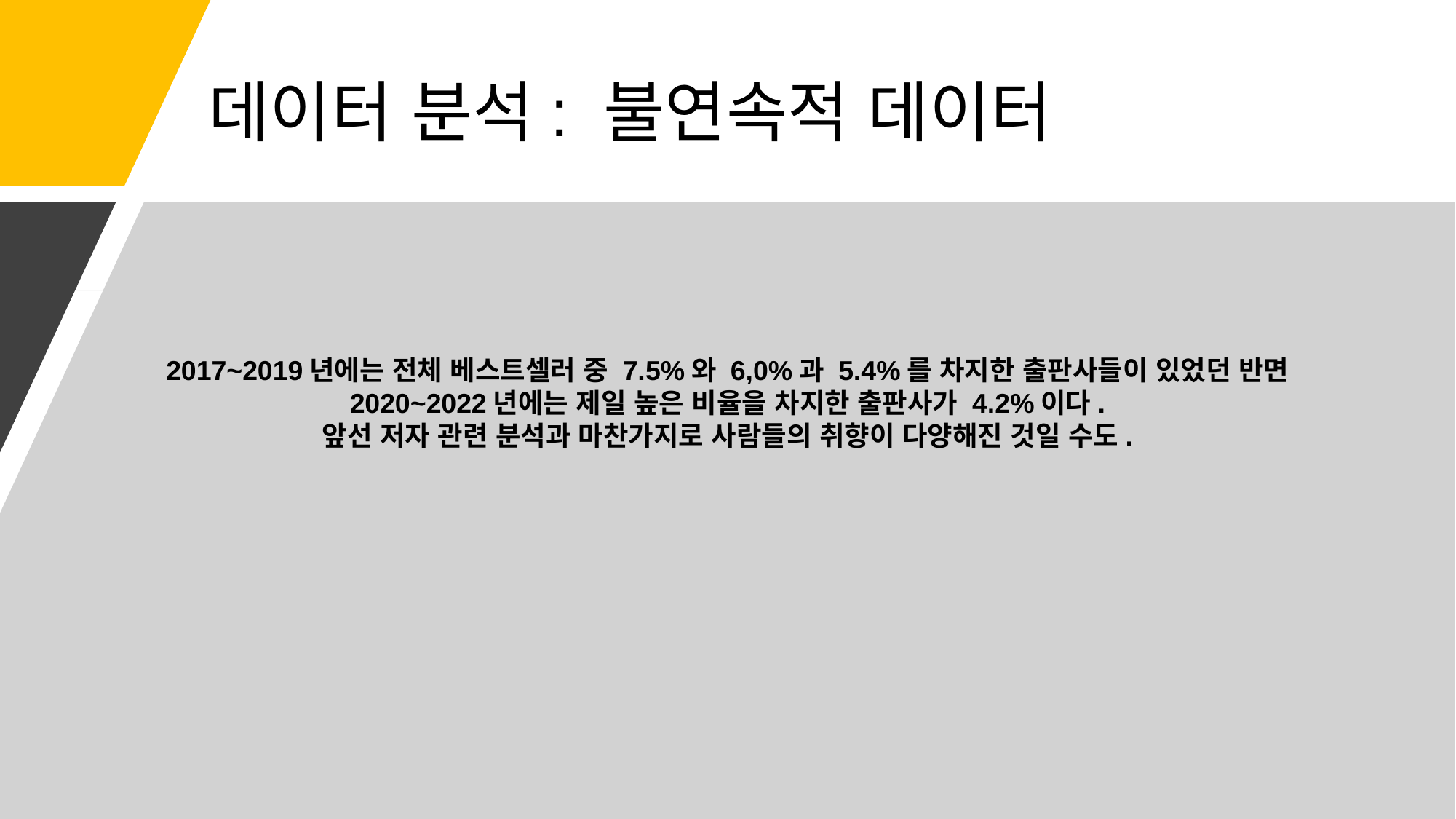

# 데이터 분석: 불연속적 데이터

2017~2019년에는 전체 베스트셀러 중 7.5%와 6,0%과 5.4%를 차지한 출판사들이 있었던 반면
2020~2022년에는 제일 높은 비율을 차지한 출판사가 4.2%이다.
앞선 저자 관련 분석과 마찬가지로 사람들의 취향이 다양해진 것일 수도.